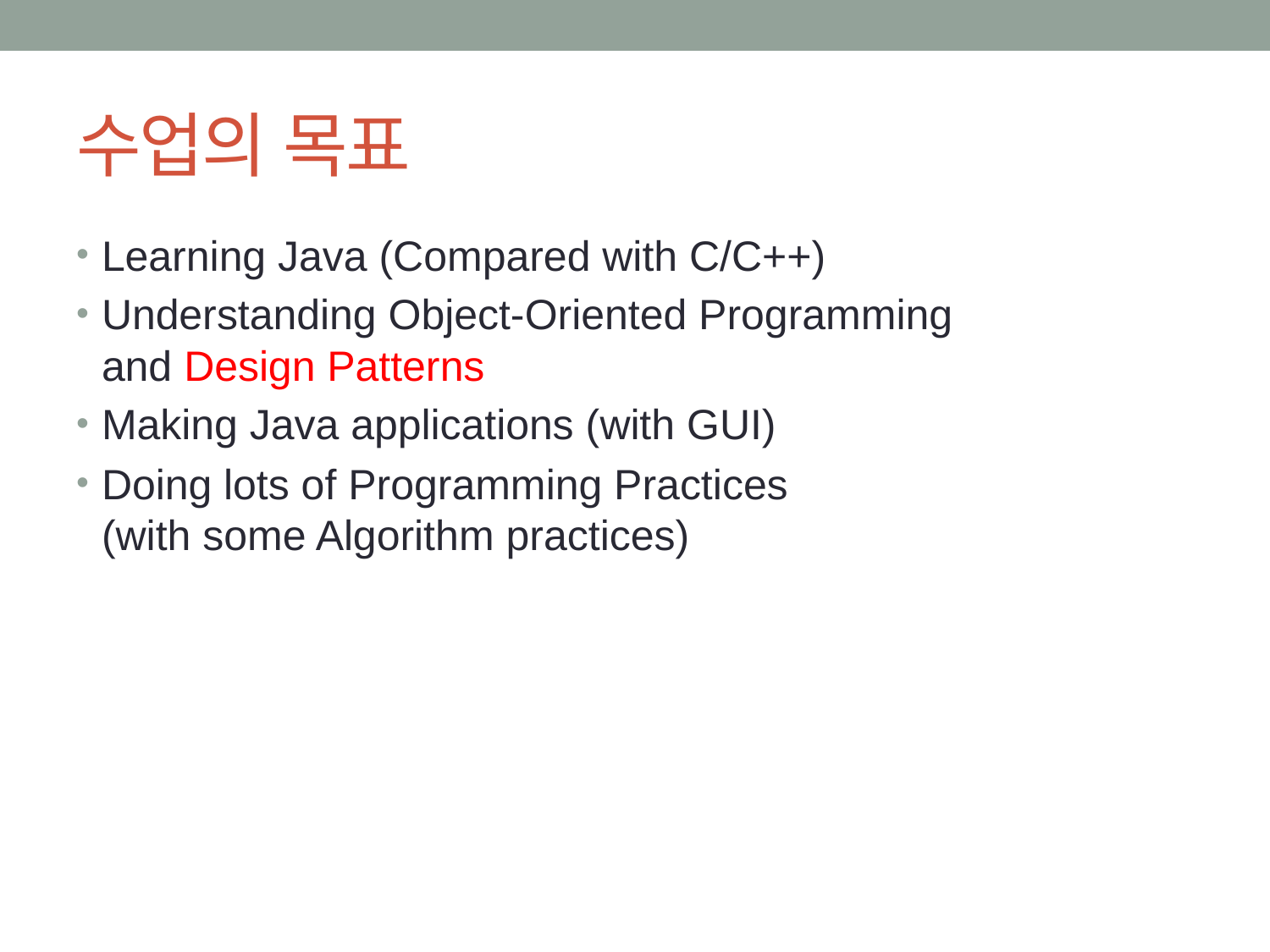

# 수업의 목표
Learning Java (Compared with C/C++)
Understanding Object-Oriented Programming
and Design Patterns
Making Java applications (with GUI)
Doing lots of Programming Practices
(with some Algorithm practices)